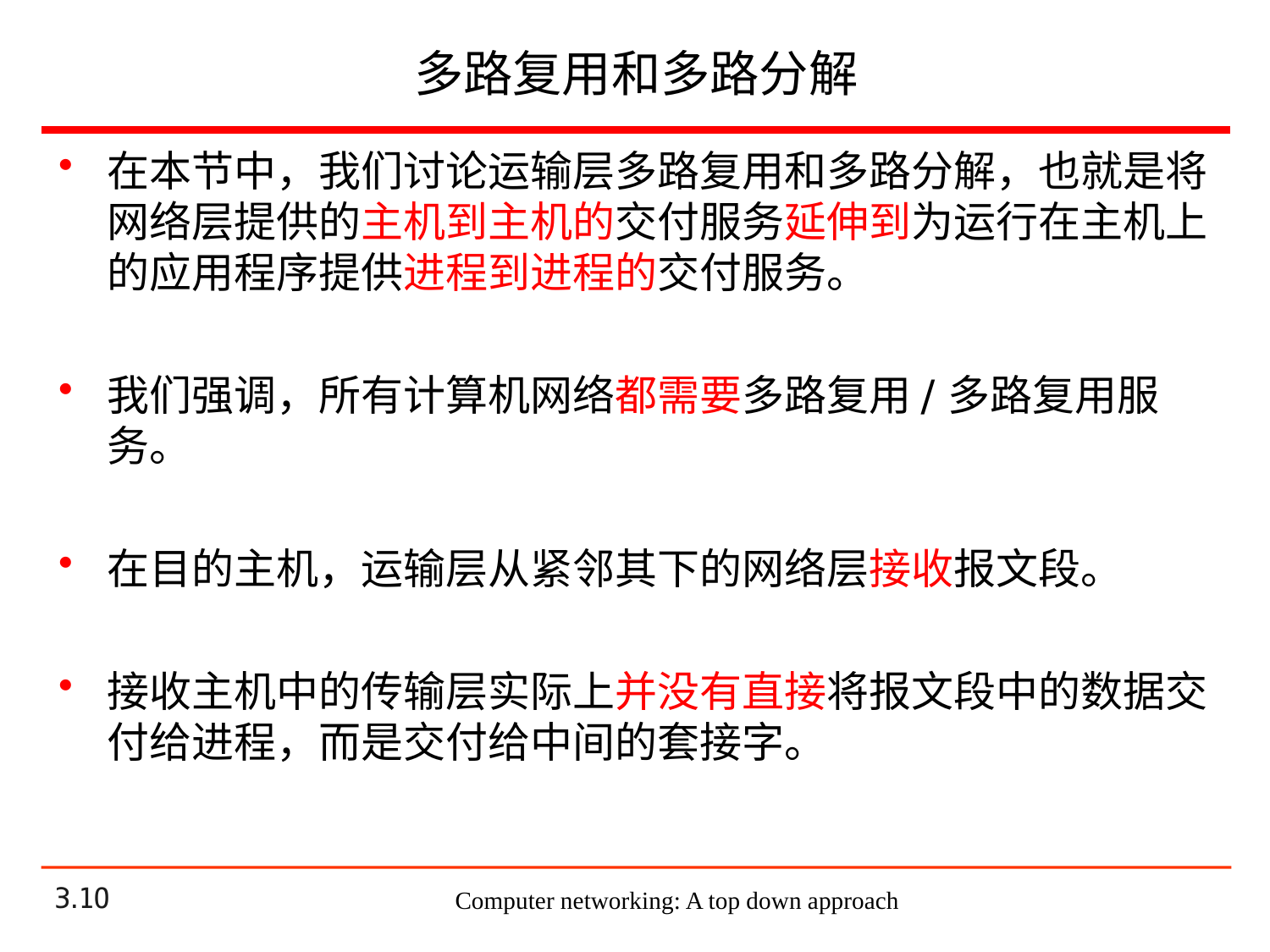

# 多路复用和多路分解
在本节中，我们讨论运输层多路复用和多路分解，也就是将网络层提供的主机到主机的交付服务延伸到为运行在主机上的应用程序提供进程到进程的交付服务。

我们强调，所有计算机网络都需要多路复用/多路复用服务。

在目的主机，运输层从紧邻其下的网络层接收报文段。

接收主机中的传输层实际上并没有直接将报文段中的数据交付给进程，而是交付给中间的套接字。

Computer networking: A top down approach